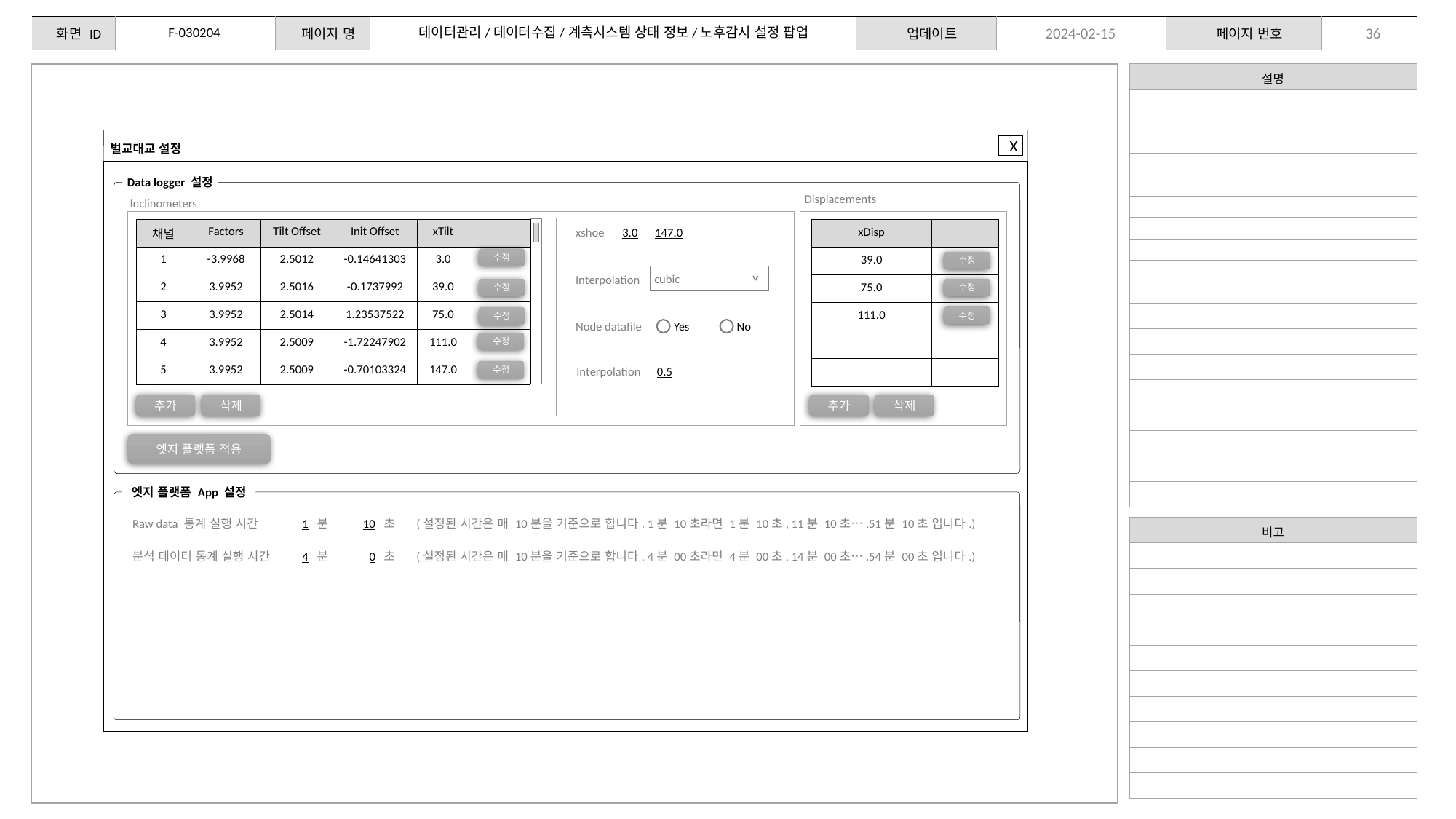

F-030204
데이터관리/데이터수집/계측시스템 상태 정보/노후감시 설정 팝업
36
2024-02-15
| 설명 |  |
| --- | --- |
|  |  |
|  |  |
|  |  |
|  |  |
|  |  |
|  |  |
|  |  |
|  |  |
|  |  |
|  |  |
|  |  |
|  |  |
|  |  |
|  |  |
|  |  |
|  |  |
|  |  |
|  |  |

벌교대교 설정
X

Data logger 설정

Displacements
Inclinometers

| 채널 | Factors | Tilt Offset | Init Offset | xTilt |  |
| --- | --- | --- | --- | --- | --- |
| 1 | -3.9968 | 2.5012 | -0.14641303 | 3.0 |  |
| 2 | 3.9952 | 2.5016 | -0.1737992 | 39.0 |  |
| 3 | 3.9952 | 2.5014 | 1.23537522 | 75.0 |  |
| 4 | 3.9952 | 2.5009 | -1.72247902 | 111.0 |  |
| 5 | 3.9952 | 2.5009 | -0.70103324 | 147.0 |  |
| xDisp |  |
| --- | --- |
| 39.0 |  |
| 75.0 |  |
| 111.0 |  |
|  |  |
|  |  |
xshoe
3.0
147.0

수정
수정
cubic
Interpolation
수정
수정
수정
수정
Node datafile
No
Yes

수정
Interpolation
0.5
수정
추가
삭제
추가
삭제
엣지 플랫폼 적용
엣지 플랫폼 App 설정

Raw data 통계 실행 시간
1
분
10
초
(설정된 시간은 매 10분을 기준으로 합니다. 1분 10초라면 1분 10초, 11분 10초….51분 10초 입니다.)
| 비고 |  |
| --- | --- |
|  |  |
|  |  |
|  |  |
|  |  |
|  |  |
|  |  |
|  |  |
|  |  |
|  |  |
|  |  |
분석 데이터 통계 실행 시간
4
분
0
초
(설정된 시간은 매 10분을 기준으로 합니다. 4분 00초라면 4분 00초, 14분 00초….54분 00초 입니다.)